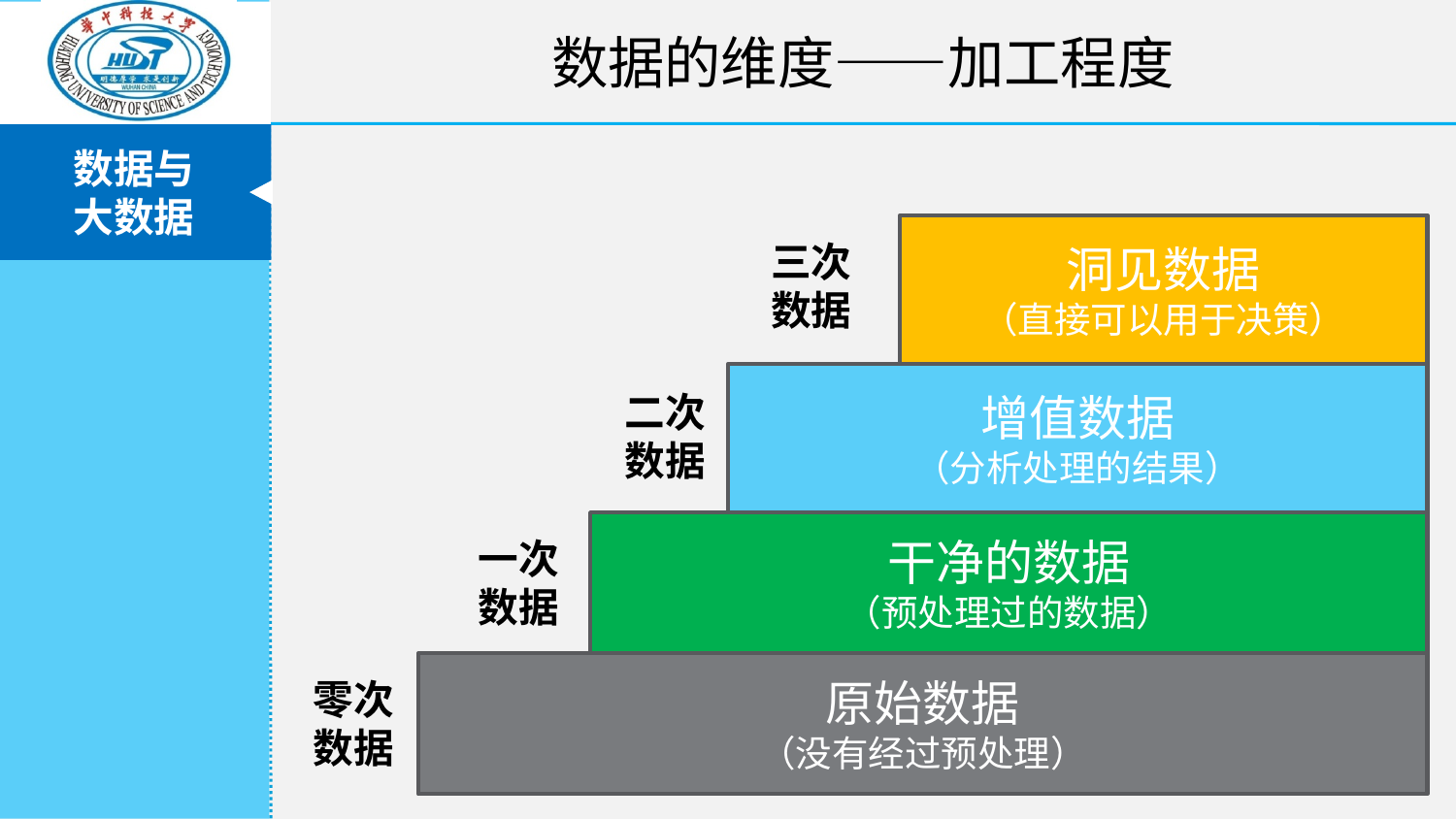

数据的维度——加工程度
洞见数据
（直接可以用于决策）
三次数据
增值数据
（分析处理的结果）
二次数据
干净的数据
（预处理过的数据）
一次数据
原始数据
（没有经过预处理）
零次数据